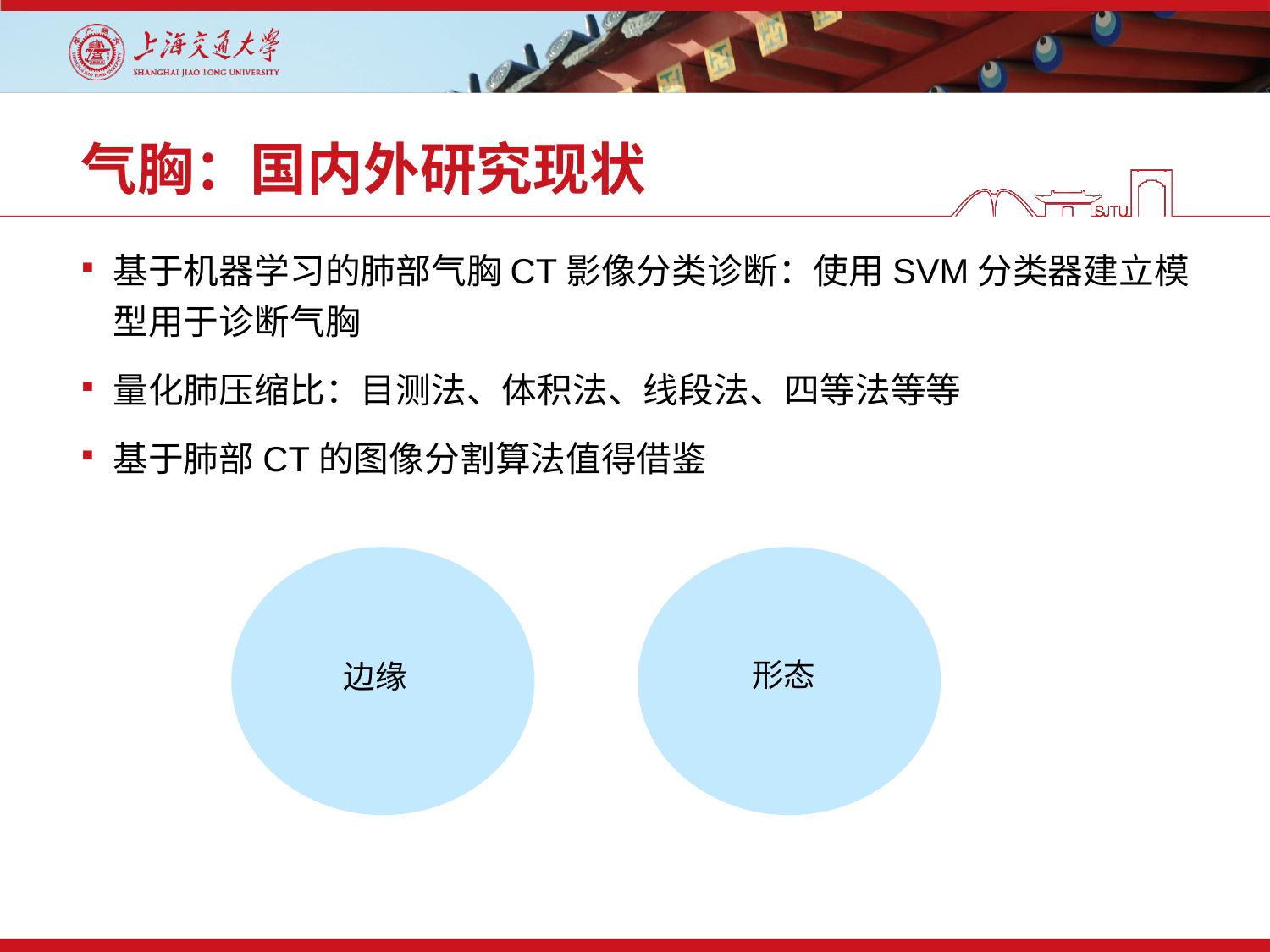

# 气胸：国内外研究现状
基于机器学习的肺部气胸CT影像分类诊断：使用SVM分类器建立模型用于诊断气胸
量化肺压缩比：目测法、体积法、线段法、四等法等等
基于肺部CT的图像分割算法值得借鉴

形态
边缘